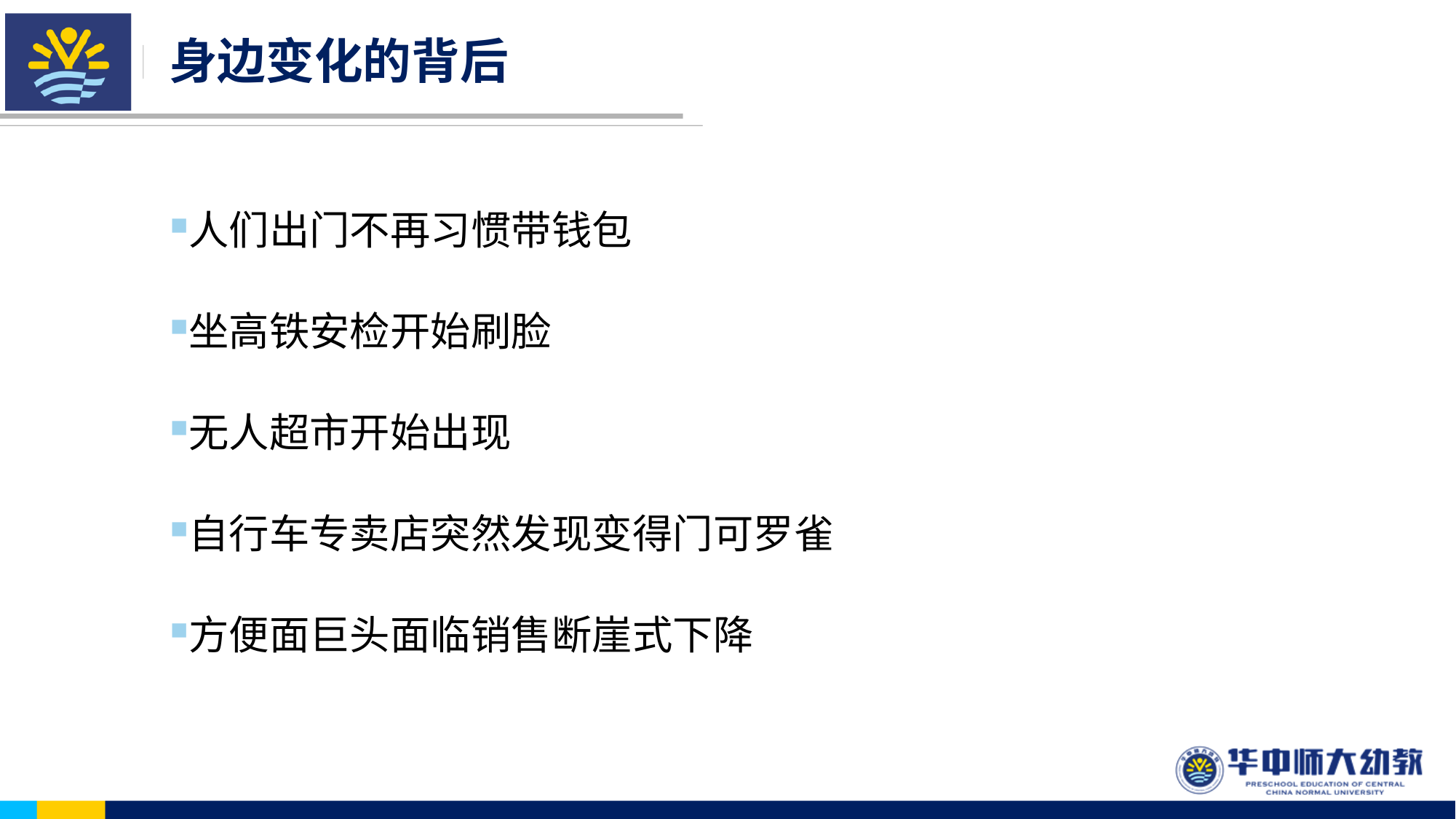

身边变化的背后
人们出门不再习惯带钱包
坐高铁安检开始刷脸
无人超市开始出现
自行车专卖店突然发现变得门可罗雀
方便面巨头面临销售断崖式下降